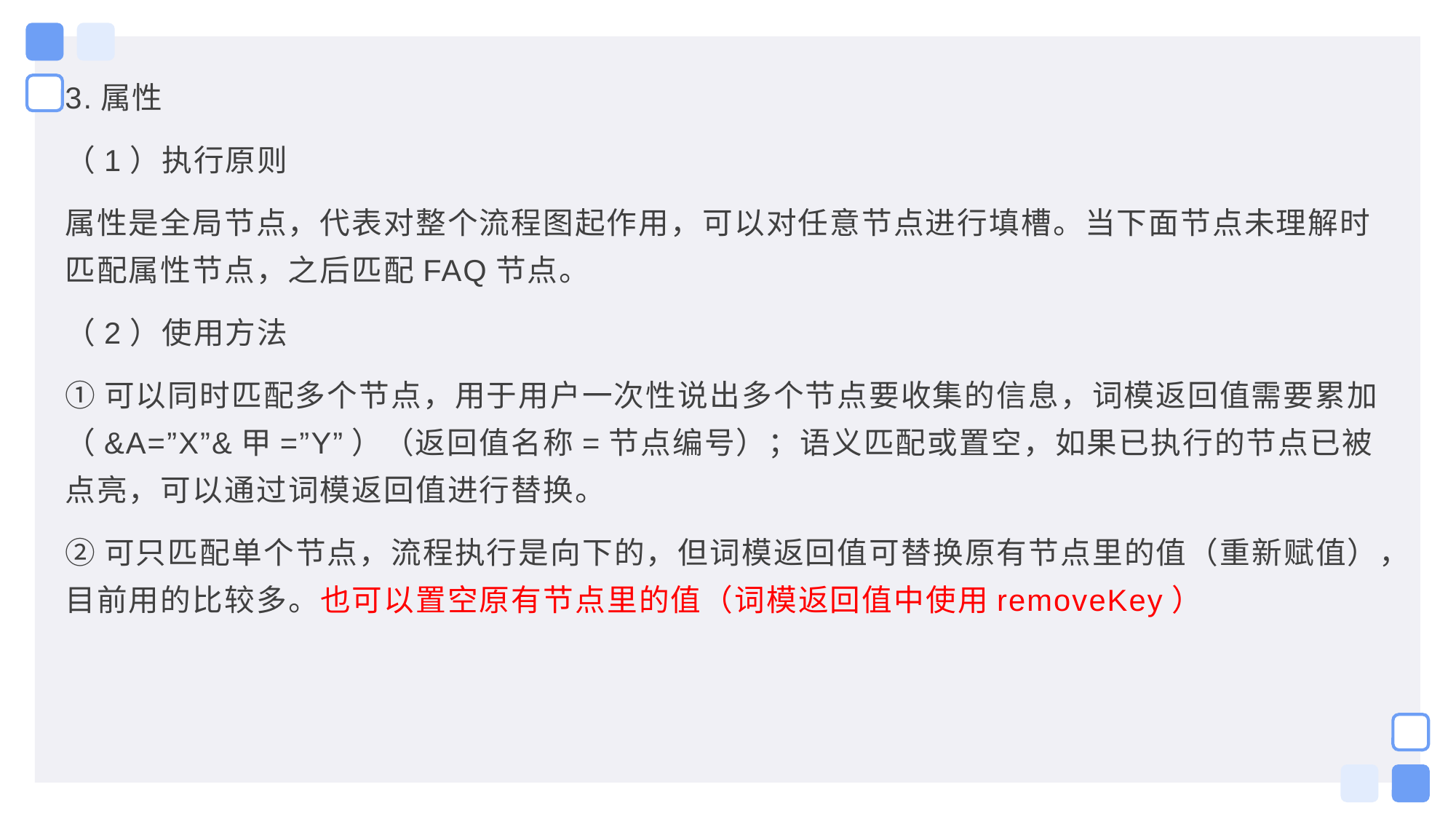

3.属性
（1）执行原则
属性是全局节点，代表对整个流程图起作用，可以对任意节点进行填槽。当下面节点未理解时匹配属性节点，之后匹配FAQ节点。
（2）使用方法
①可以同时匹配多个节点，用于用户一次性说出多个节点要收集的信息，词模返回值需要累加（&A=”X”&甲=”Y”）（返回值名称=节点编号）；语义匹配或置空，如果已执行的节点已被点亮，可以通过词模返回值进行替换。
②可只匹配单个节点，流程执行是向下的，但词模返回值可替换原有节点里的值（重新赋值），目前用的比较多。也可以置空原有节点里的值（词模返回值中使用removeKey）